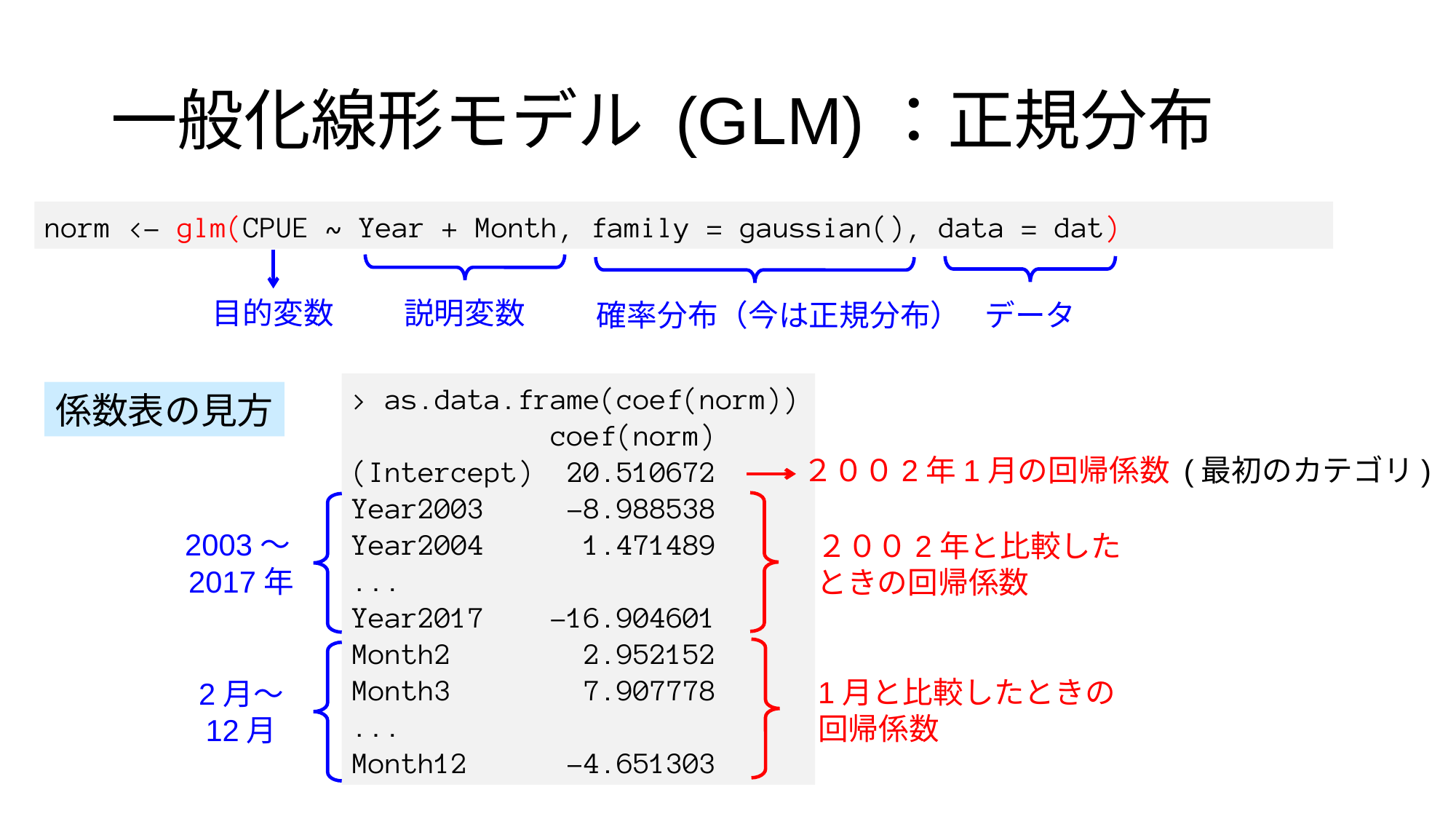

一般化線形モデル (GLM)：正規分布

norm <- glm(CPUE ~ Year + Month, family = gaussian(), data = dat)
目的変数
説明変数
確率分布（今は正規分布）
データ
> as.data.frame(coef(norm))
            coef(norm)
(Intercept)  20.510672
Year2003     -8.988538
Year2004      1.471489
...
Year2017    -16.904601
Month2        2.952152
Month3        7.907778
...
Month12      -4.651303
係数表の見方
２００2年1月の回帰係数 (最初のカテゴリ)

2003～2017年
２００2年と比較したときの回帰係数

1月と比較したときの回帰係数
2月～
12月